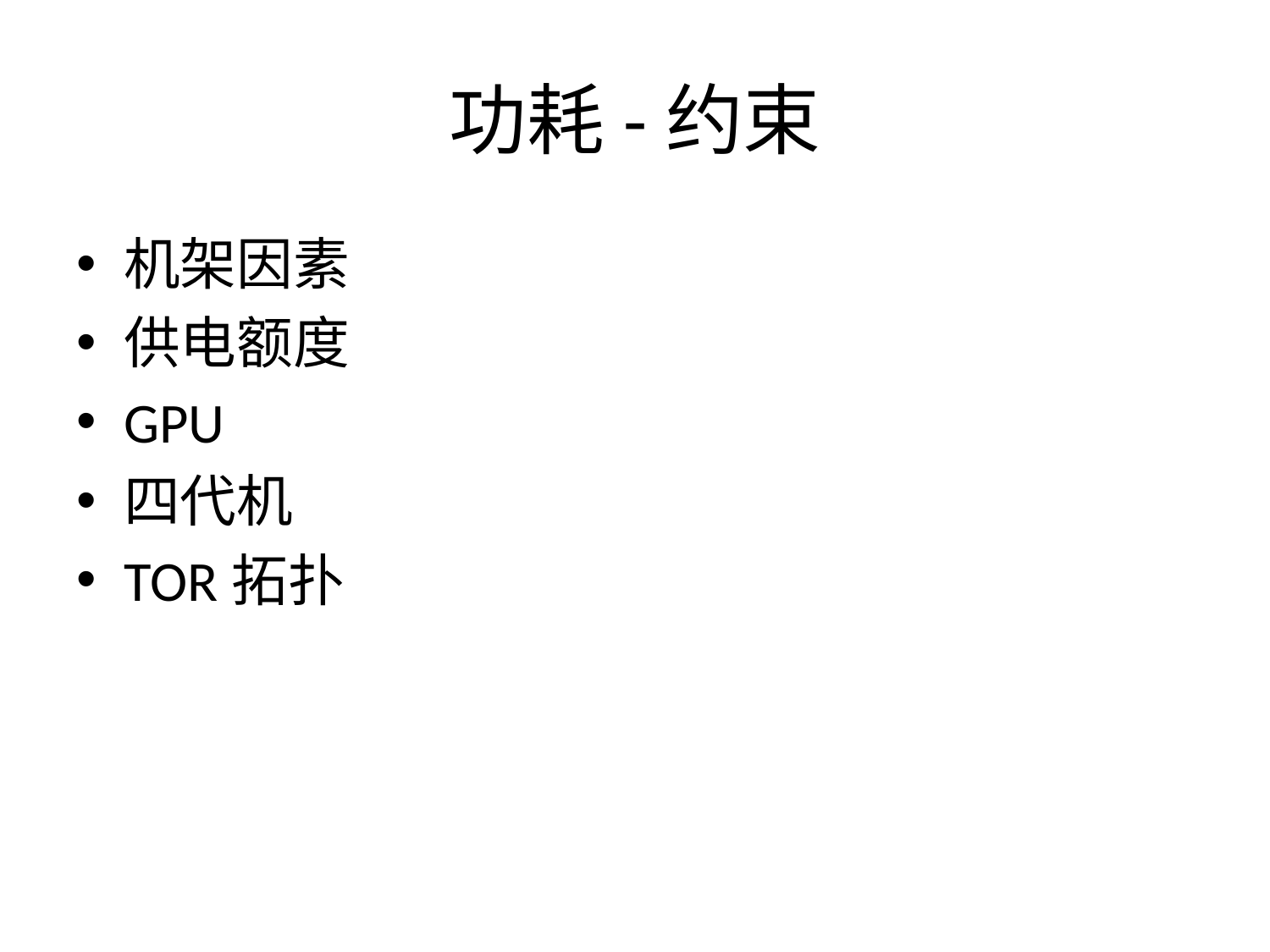

# 功耗-约束
机架因素
供电额度
GPU
四代机
TOR拓扑